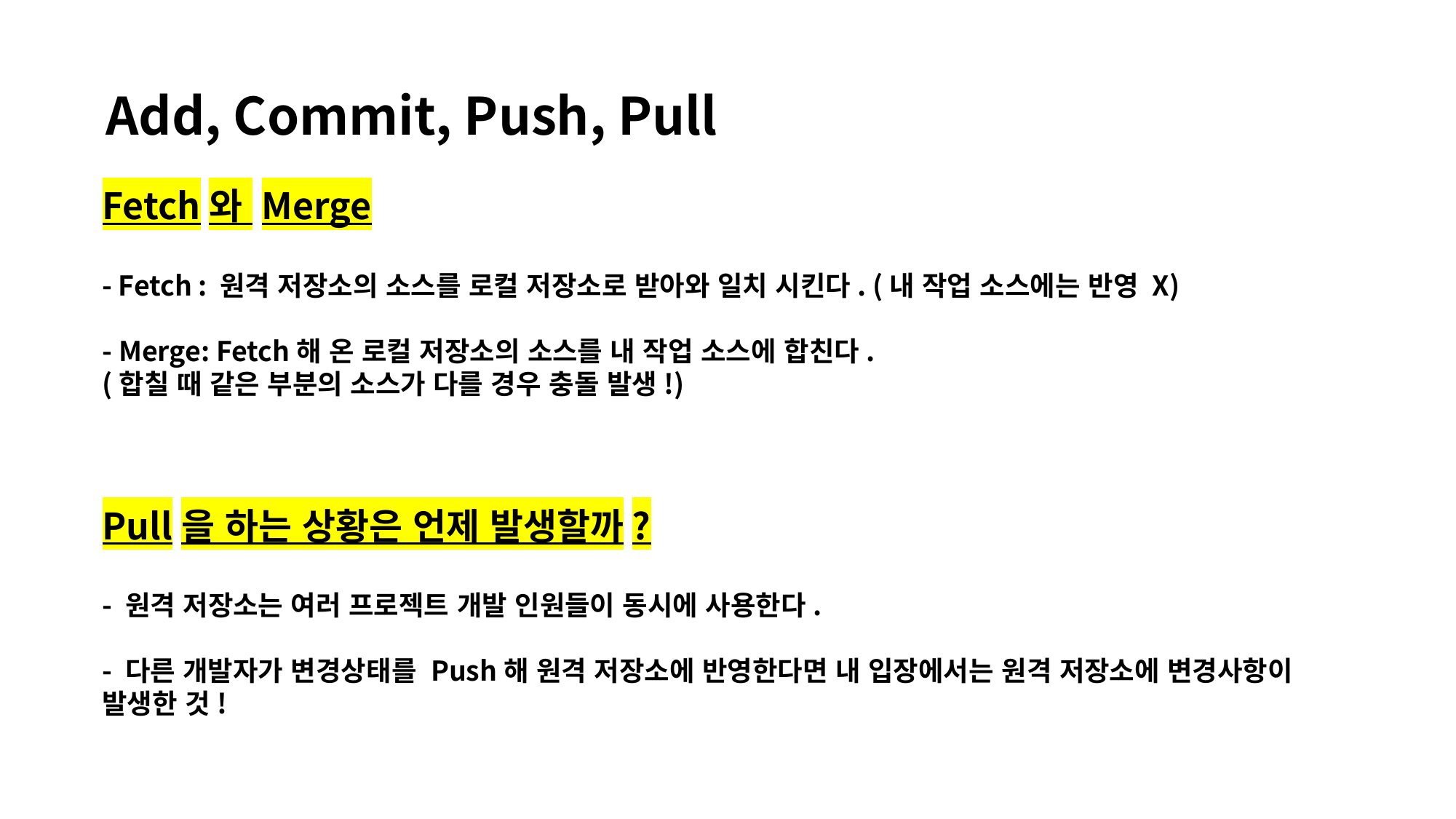

Add, Commit, Push, Pull
Fetch와 Merge
- Fetch : 원격 저장소의 소스를 로컬 저장소로 받아와 일치 시킨다. (내 작업 소스에는 반영 X)

- Merge: Fetch해 온 로컬 저장소의 소스를 내 작업 소스에 합친다.
(합칠 때 같은 부분의 소스가 다를 경우 충돌 발생!)
Pull을 하는 상황은 언제 발생할까?
- 원격 저장소는 여러 프로젝트 개발 인원들이 동시에 사용한다.

- 다른 개발자가 변경상태를 Push해 원격 저장소에 반영한다면 내 입장에서는 원격 저장소에 변경사항이 발생한 것!